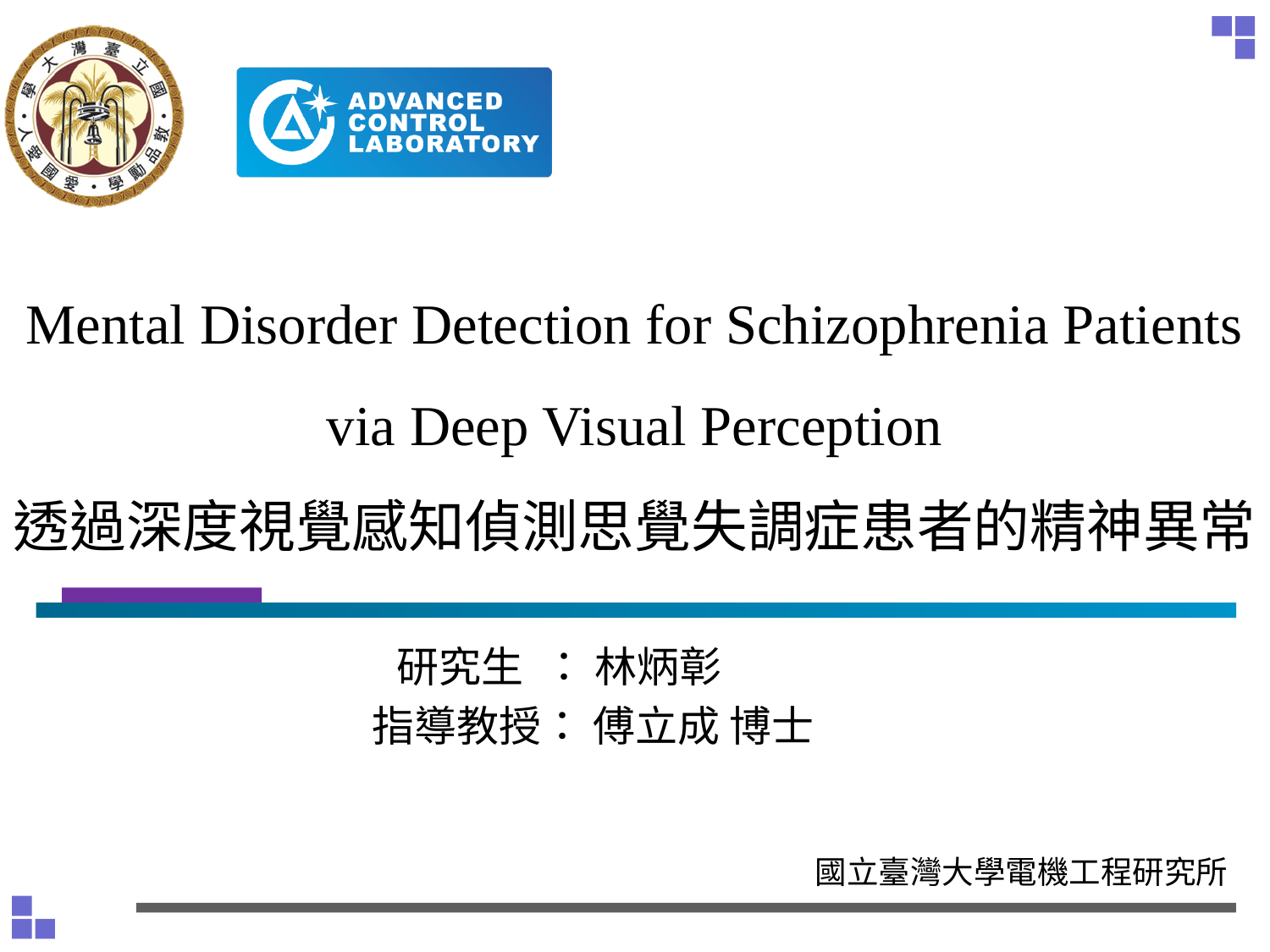

# Mental Disorder Detection for Schizophrenia Patients via Deep Visual Perception 透過深度視覺感知偵測思覺失調症患者的精神異常

研究生  ： 林炳彰
     指導教授： 傅立成 博士

 國立臺灣大學電機工程研究所